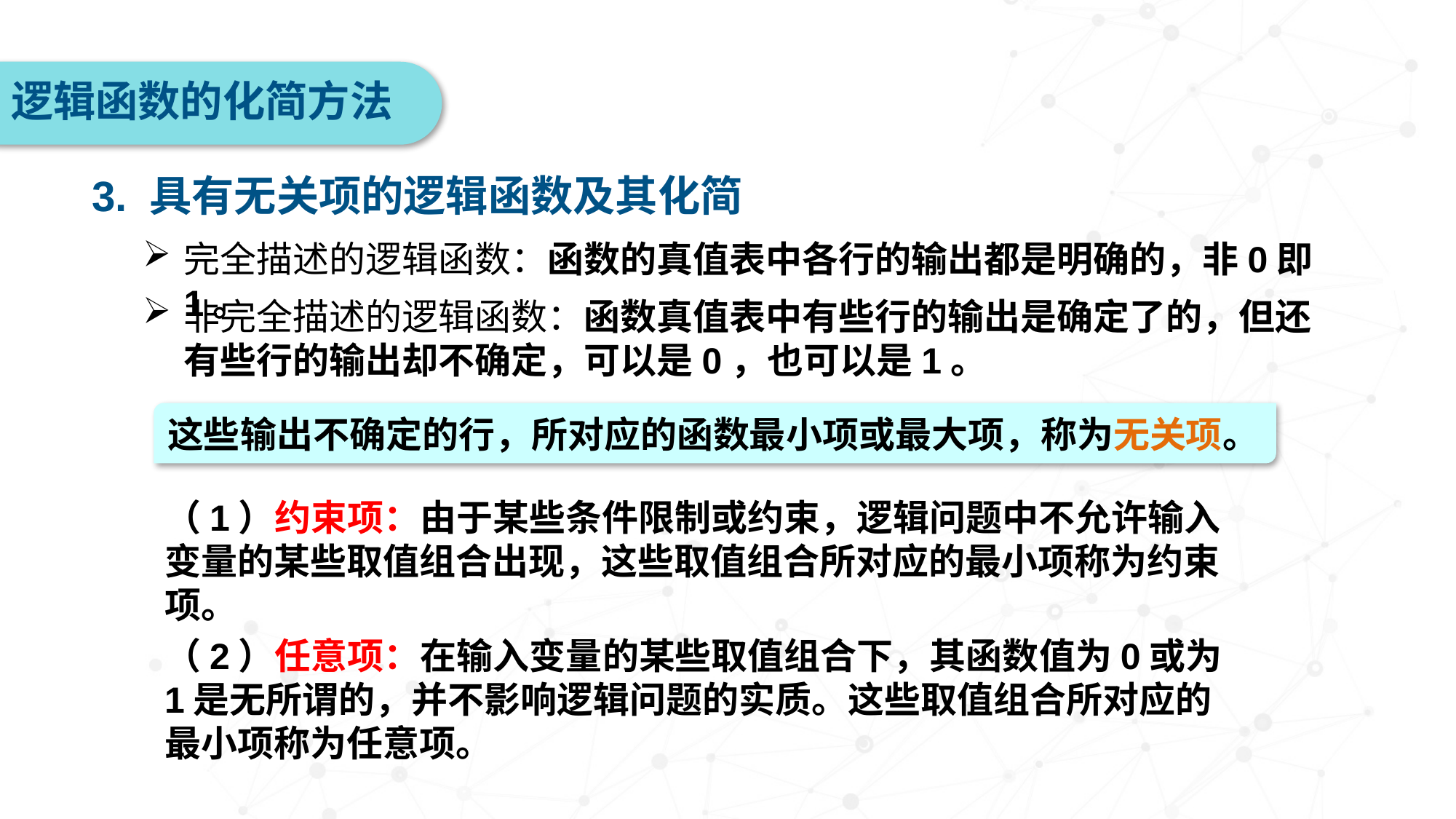

逻辑函数的化简方法
3. 具有无关项的逻辑函数及其化简
完全描述的逻辑函数：函数的真值表中各行的输出都是明确的，非0即1。
非完全描述的逻辑函数：函数真值表中有些行的输出是确定了的，但还有些行的输出却不确定，可以是0，也可以是1。
这些输出不确定的行，所对应的函数最小项或最大项，称为无关项。
（1）约束项：由于某些条件限制或约束，逻辑问题中不允许输入变量的某些取值组合出现，这些取值组合所对应的最小项称为约束项。
（2）任意项：在输入变量的某些取值组合下，其函数值为0或为1是无所谓的，并不影响逻辑问题的实质。这些取值组合所对应的最小项称为任意项。
105